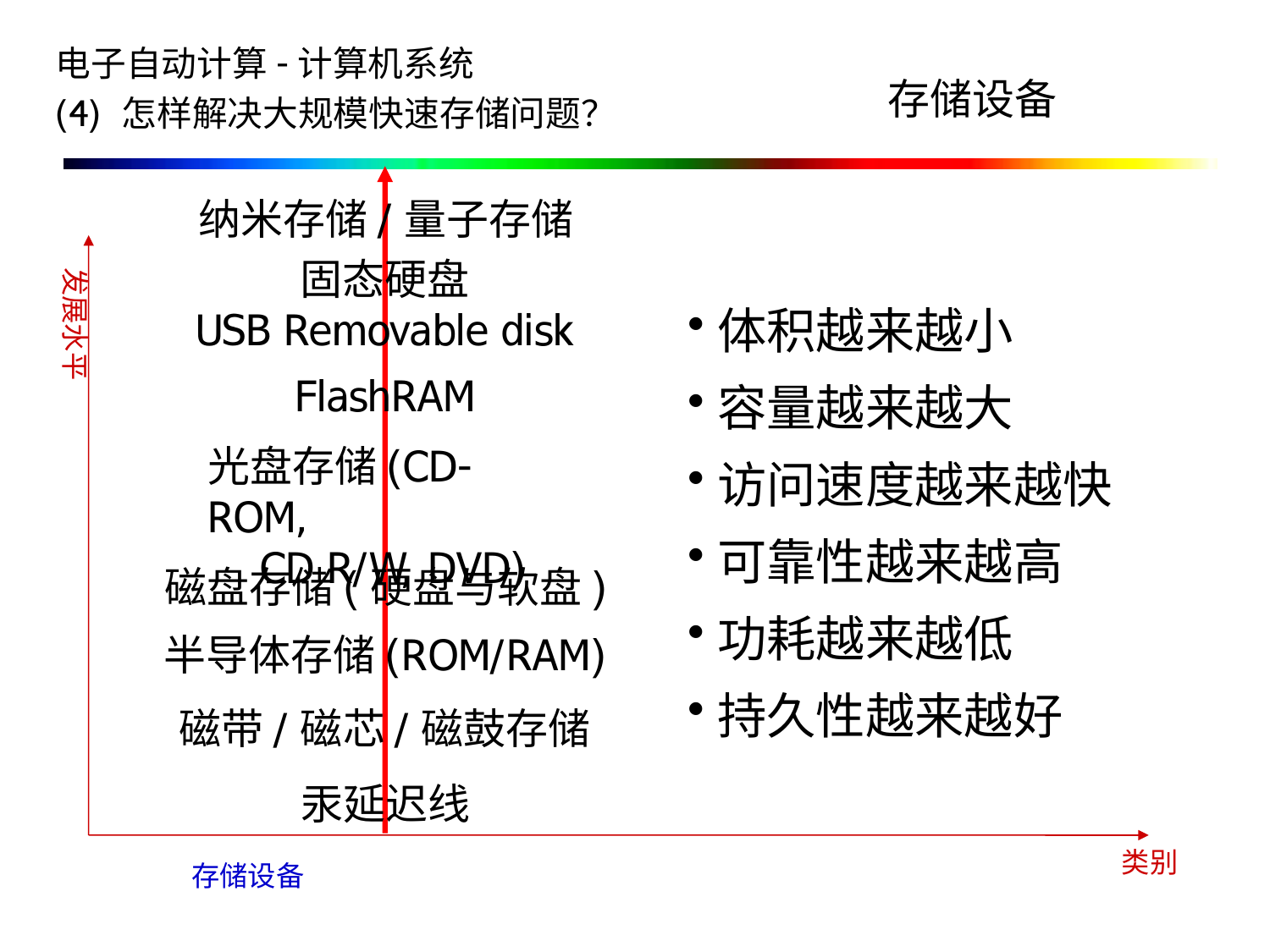

电子自动计算-计算机系统
(4) 怎样解决大规模快速存储问题？
存储设备

纳米存储/量子存储

发展水平

类别
固态硬盘
USB Removable disk

体积越来越小
容量越来越大
访问速度越来越快
可靠性越来越高
功耗越来越低
持久性越来越好
FlashRAM
光盘存储(CD-ROM,
    CD R/W, DVD)
磁盘存储(硬盘与软盘)
半导体存储(ROM/RAM)
磁带/磁芯/磁鼓存储
汞延迟线
存储设备